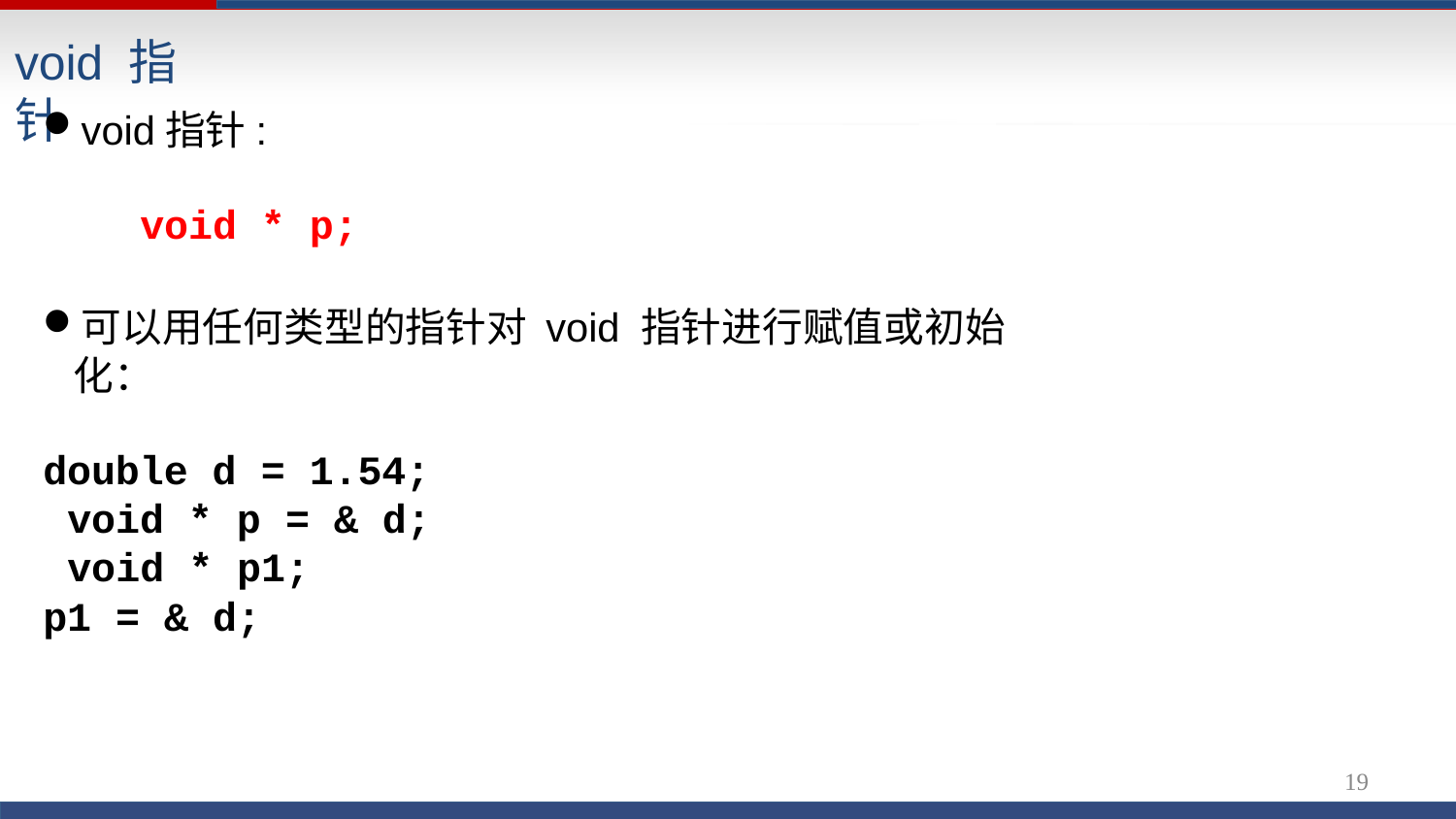

# void 指针
void指针:
void * p;

可以用任何类型的指针对 void 指针进行赋值或初始化：
double d = 1.54;  void * p = & d;  void * p1;
p1 = & d;
19